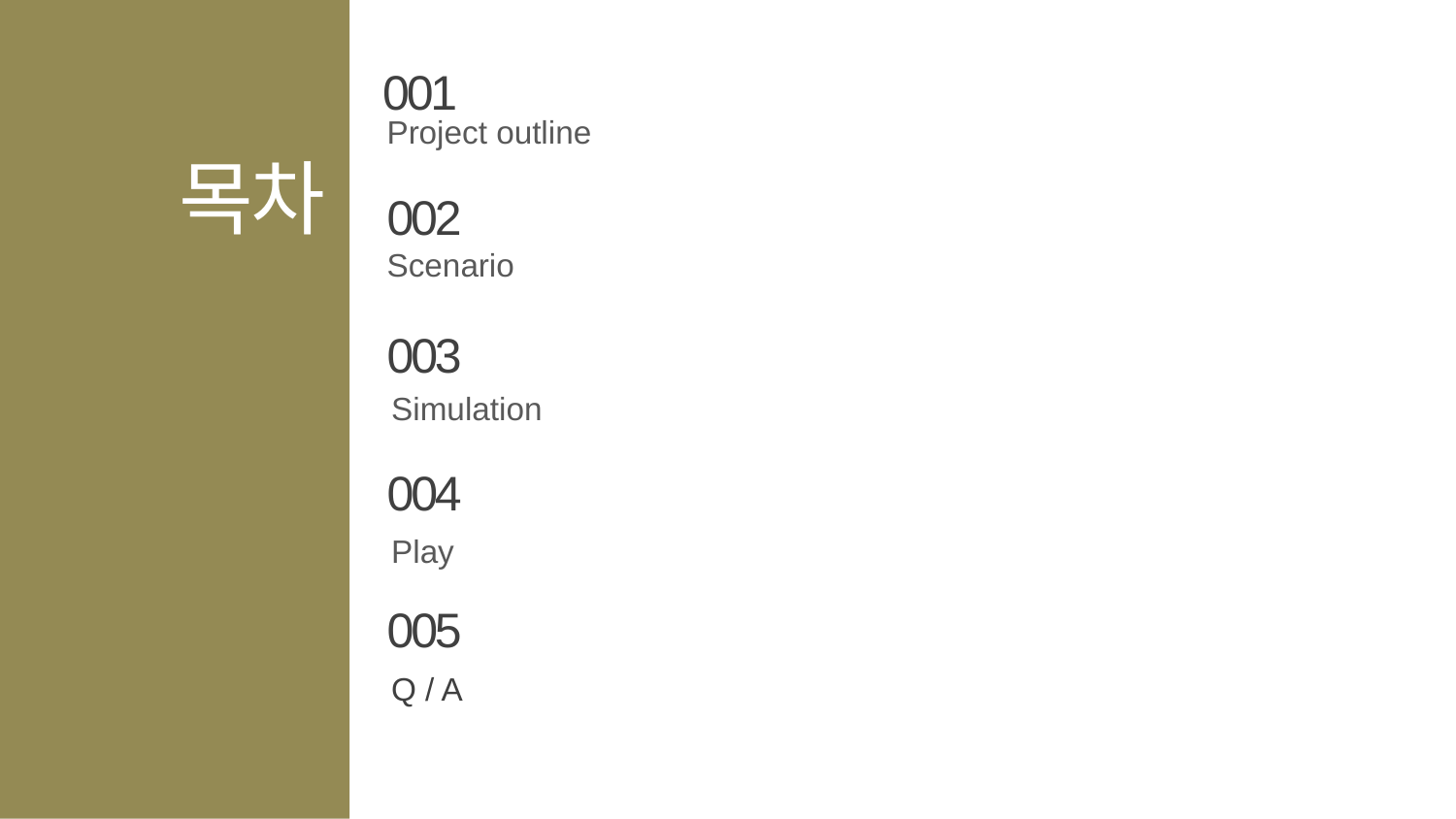

001
Project outline
목차
002
Scenario
003
Simulation
004
Play

005
Q / A